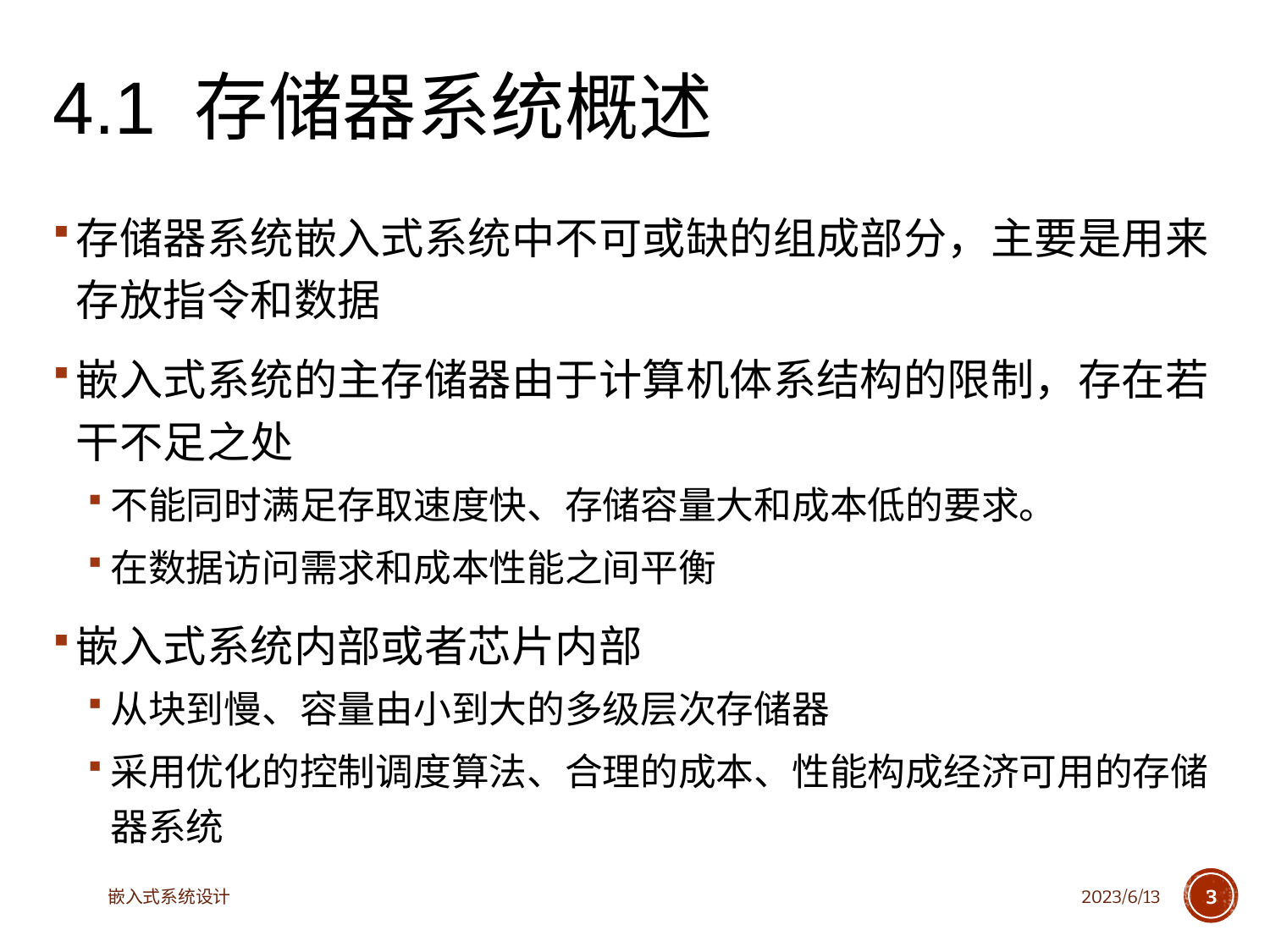

# 4.1 存储器系统概述
存储器系统嵌入式系统中不可或缺的组成部分，主要是用来存放指令和数据
嵌入式系统的主存储器由于计算机体系结构的限制，存在若干不足之处
不能同时满足存取速度快、存储容量大和成本低的要求。
在数据访问需求和成本性能之间平衡
嵌入式系统内部或者芯片内部
从块到慢、容量由小到大的多级层次存储器
采用优化的控制调度算法、合理的成本、性能构成经济可用的存储器系统
嵌入式系统设计
2023/6/13
3